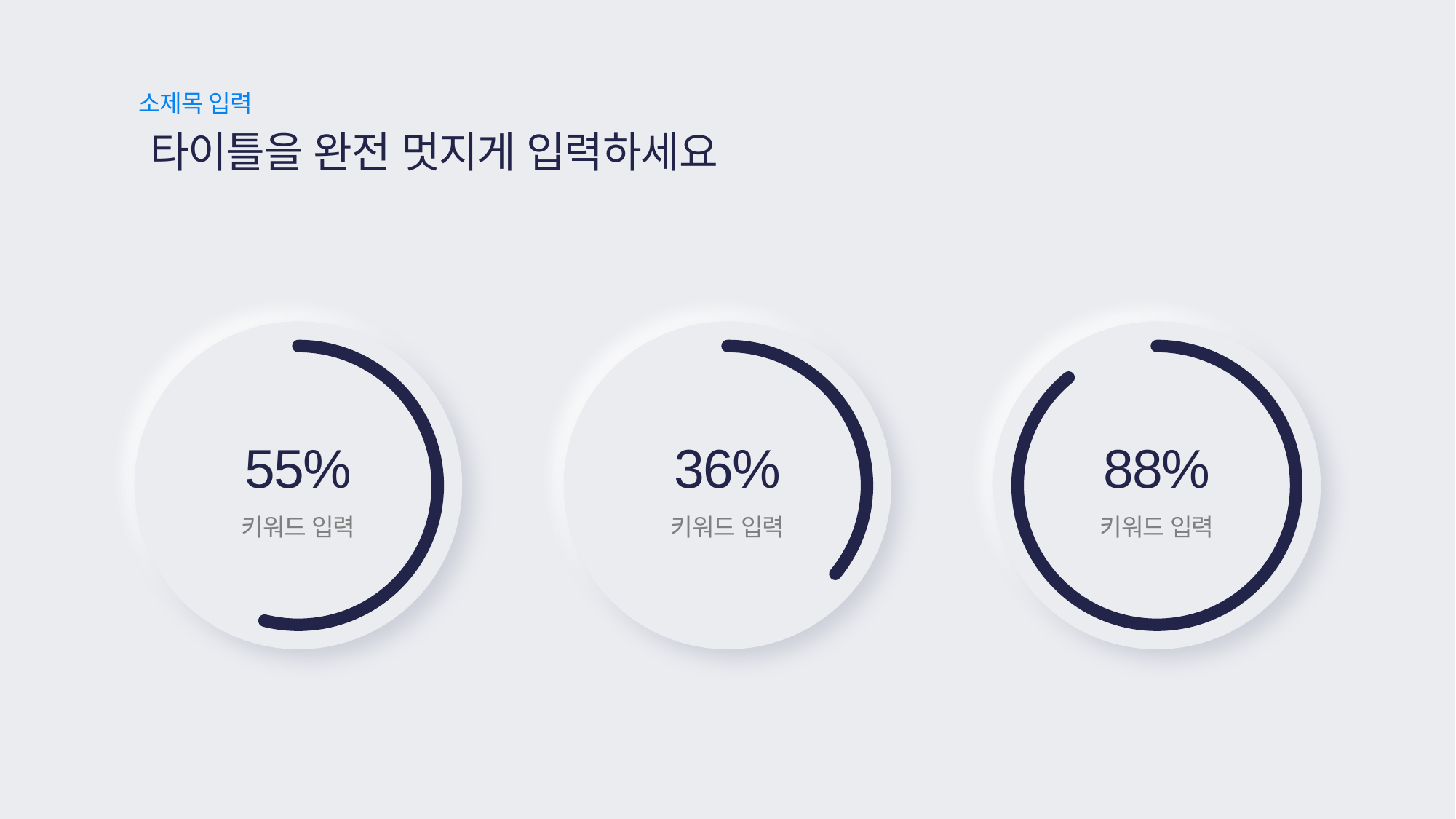

소제목 입력
타이틀을 완전 멋지게 입력하세요

55%
36%
88%
키워드 입력
키워드 입력
키워드 입력